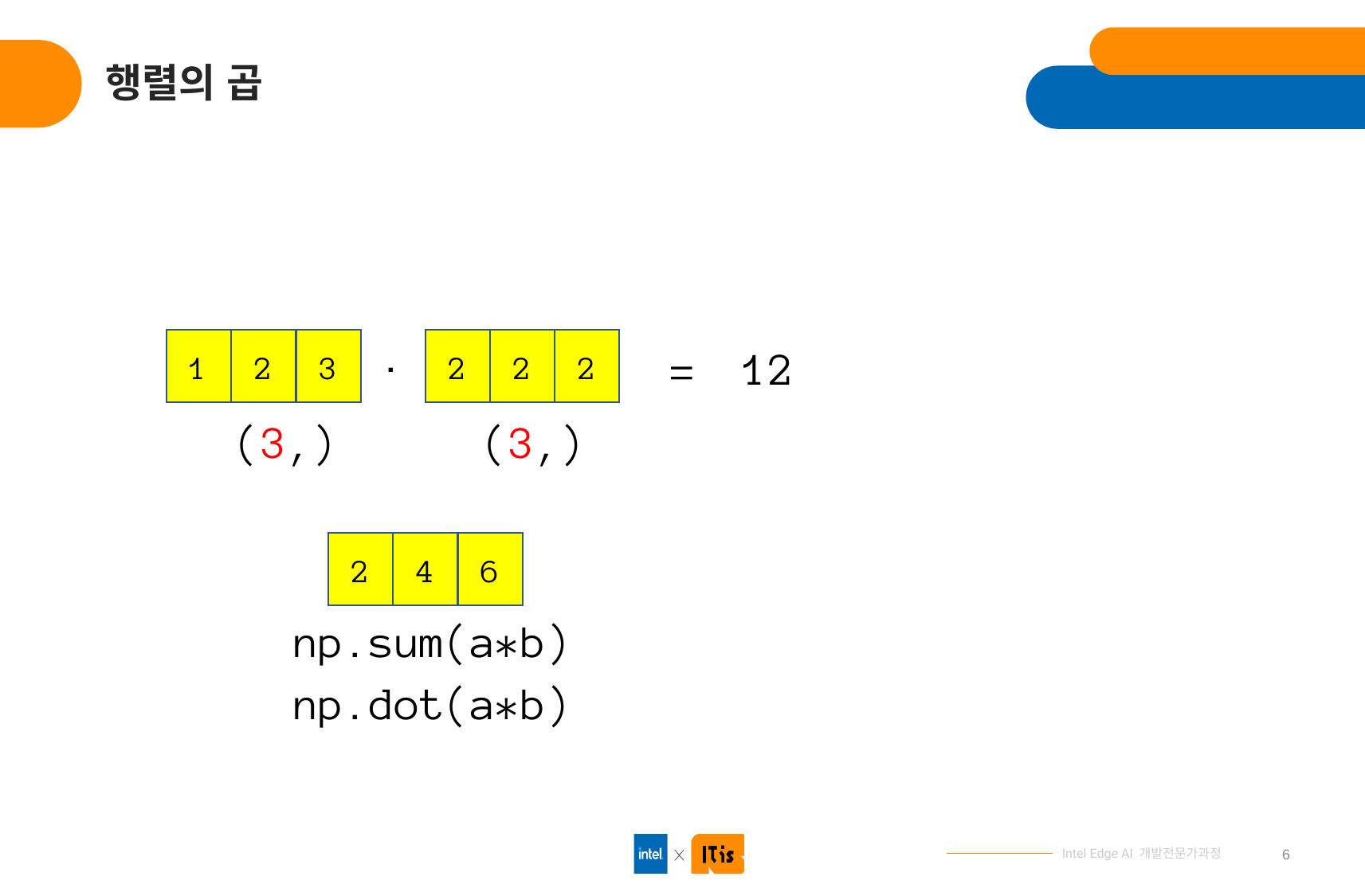

# 행렬의 곱
.
1
2
3
2
2
2
=
12
(3,)
(3,)
2
4
6
np.sum(a*b)
np.dot(a*b)
6